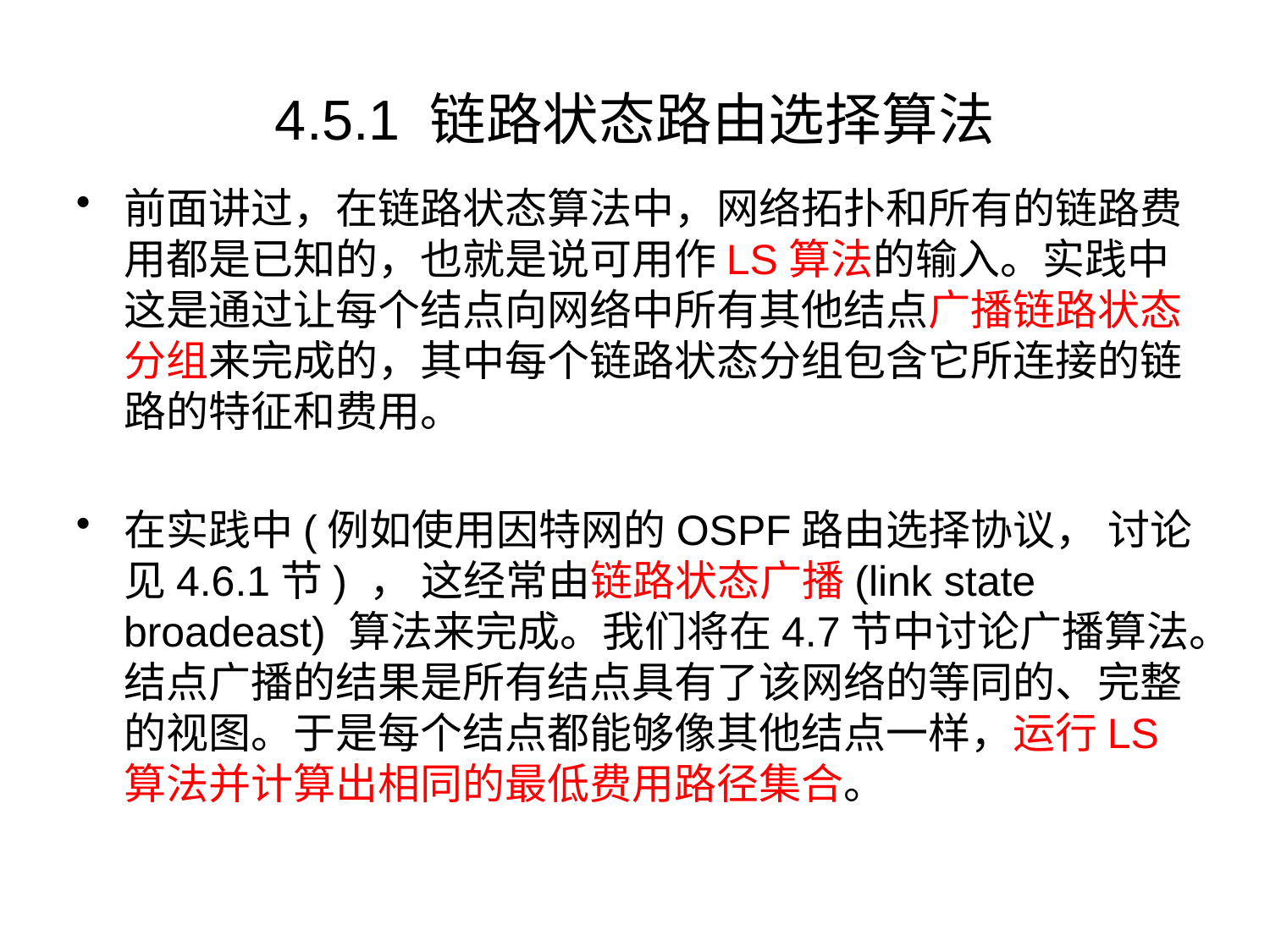

# 4.5.1 链路状态路由选择算法
前面讲过，在链路状态算法中，网络拓扑和所有的链路费用都是已知的，也就是说可用作LS算法的输入。实践中这是通过让每个结点向网络中所有其他结点广播链路状态分组来完成的，其中每个链路状态分组包含它所连接的链路的特征和费用。

在实践中(例如使用因特网的OSPF路由选择协议， 讨论见4.6.1节) ， 这经常由链路状态广播(link state broadeast) 算法来完成。我们将在4.7节中讨论广播算法。结点广播的结果是所有结点具有了该网络的等同的、完整的视图。于是每个结点都能够像其他结点一样，运行LS算法并计算出相同的最低费用路径集合。